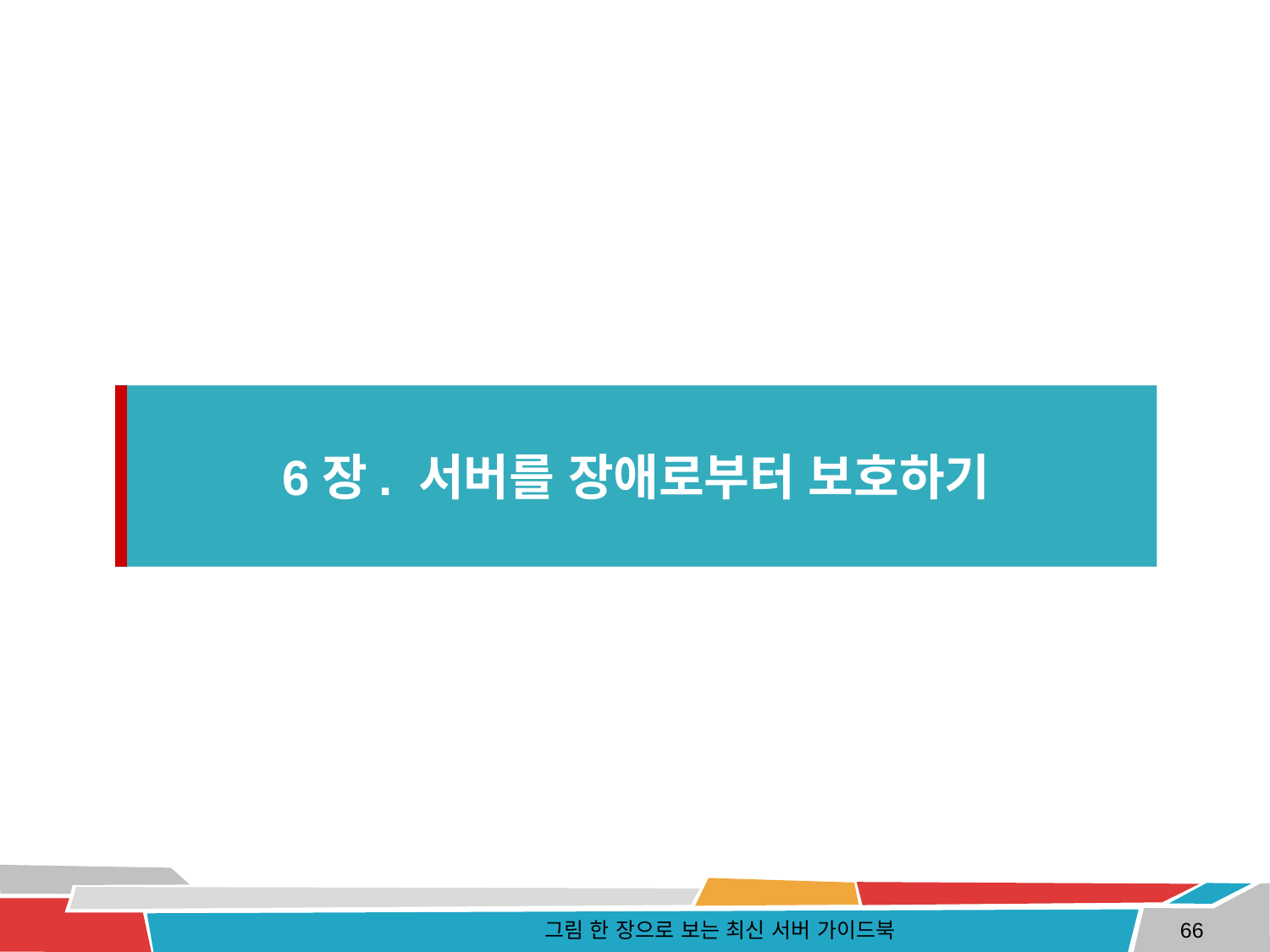

6장. 서버를 장애로부터 보호하기
그림 한 장으로 보는 최신 서버 가이드북
66